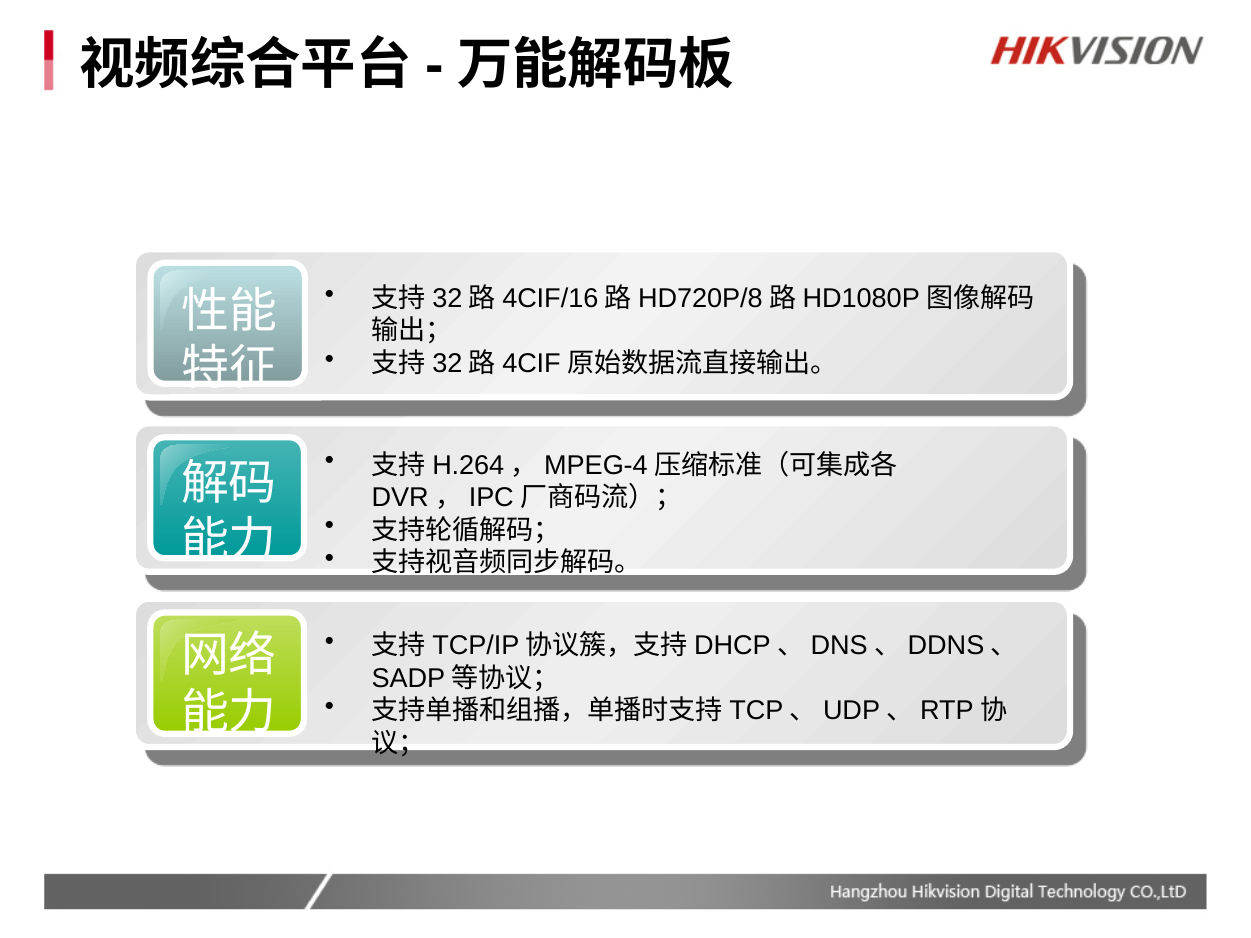

# 视频综合平台-万能解码板

性能
特征
支持32路4CIF/16路HD720P/8路HD1080P图像解码输出；
支持32路4CIF原始数据流直接输出。

解码
能力
支持H.264，MPEG-4压缩标准（可集成各DVR，IPC厂商码流）；
支持轮循解码；
支持视音频同步解码。

网络
能力

支持TCP/IP协议簇，支持DHCP、DNS、DDNS、SADP等协议；
支持单播和组播，单播时支持TCP、UDP、RTP协议；